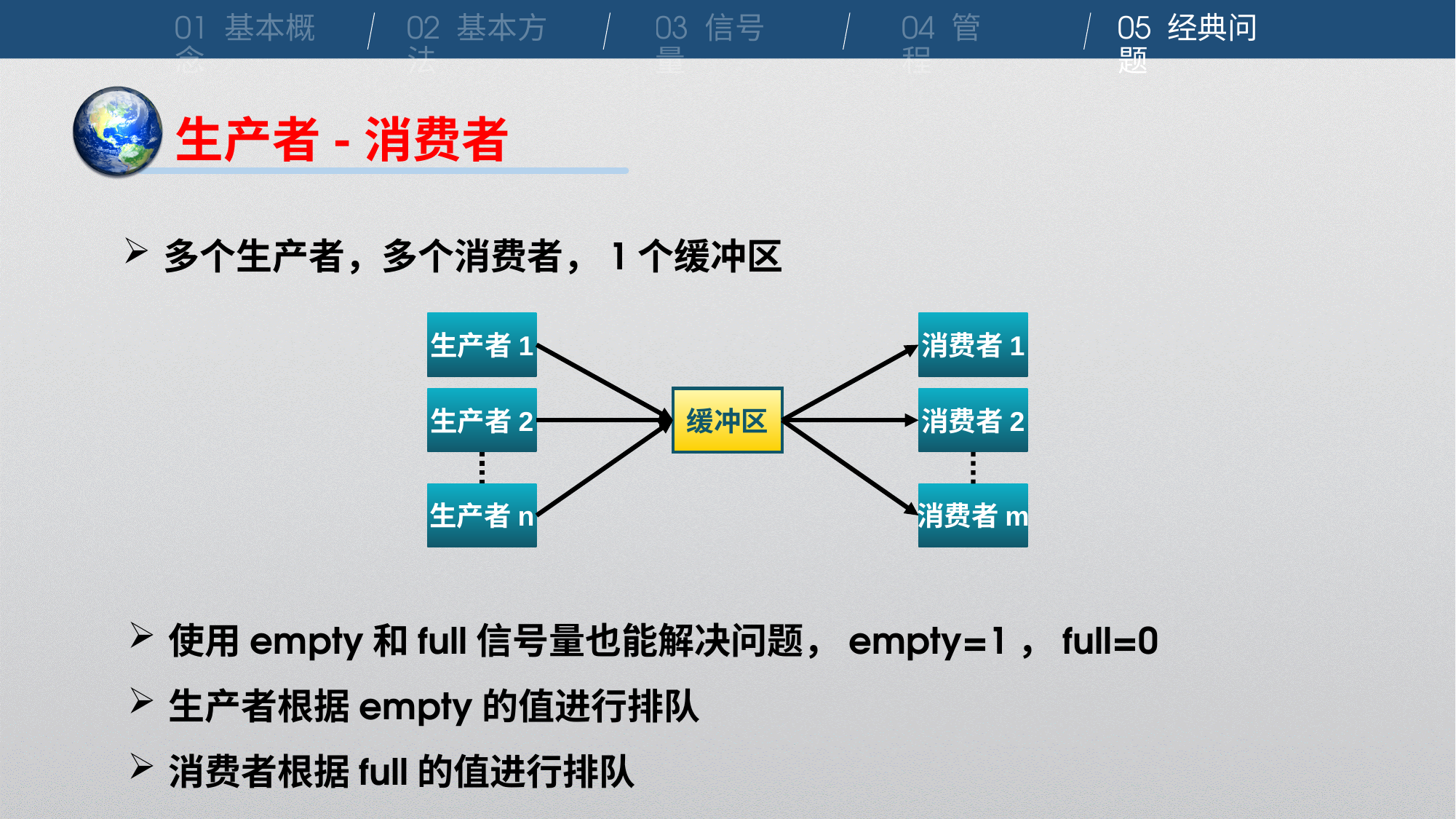

01 基本概念
02 基本方法
03 信号量
04 管程
05 经典问题
生产者-消费者
多个生产者，多个消费者，1个缓冲区
生产者1
消费者1
缓冲区
生产者2
消费者2
生产者n
消费者m
使用empty和full信号量也能解决问题，empty=1，full=0
生产者根据empty的值进行排队
消费者根据full的值进行排队